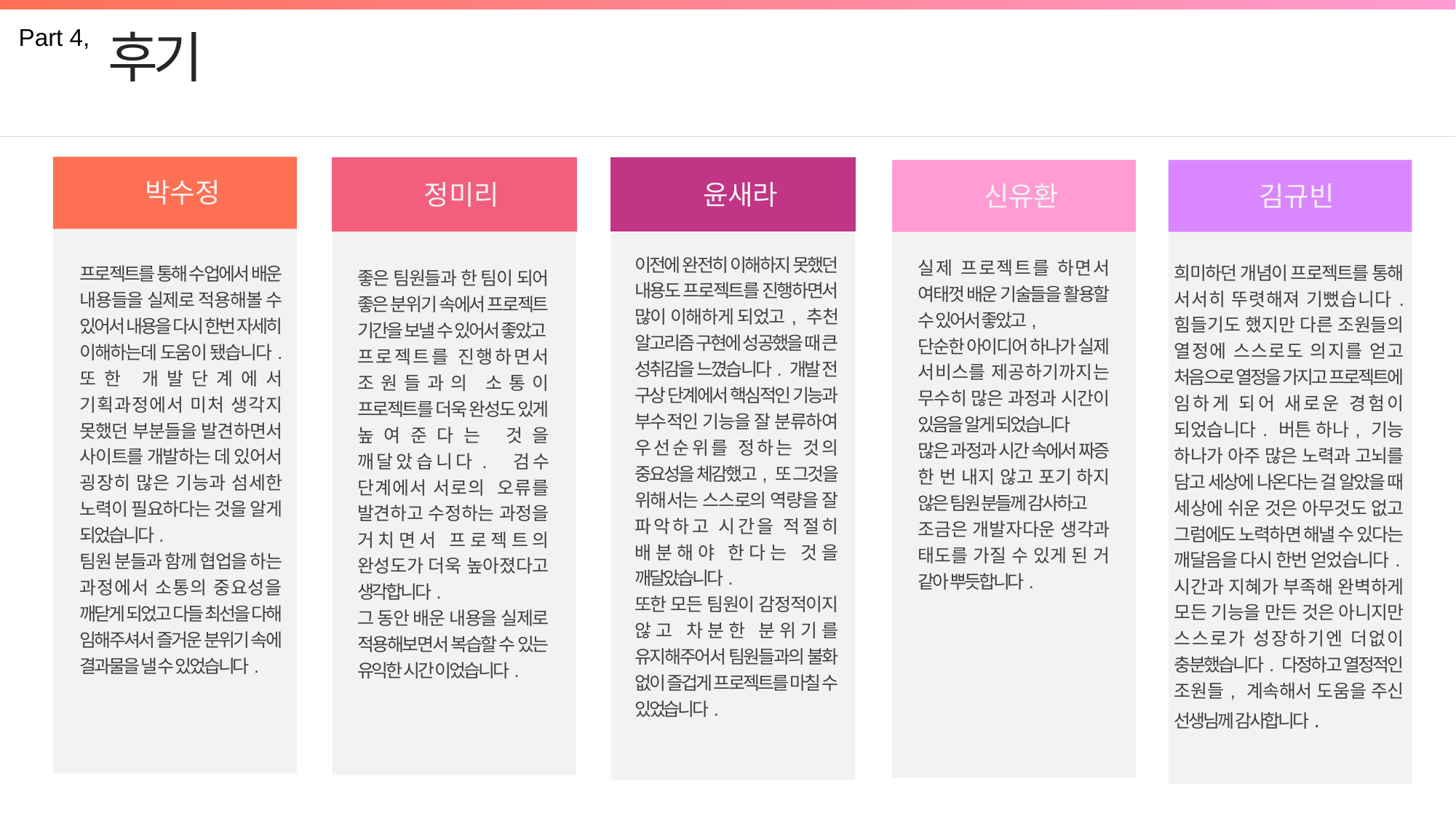

Part 4,
후기

박수정

정미리

윤새라

신유환

김규빈

이전에 완전히 이해하지 못했던 내용도 프로젝트를 진행하면서 많이 이해하게 되었고, 추천 알고리즘 구현에 성공했을 때 큰 성취감을 느꼈습니다. 개발 전 구상 단계에서 핵심적인 기능과 부수적인 기능을 잘 분류하여 우선순위를 정하는 것의 중요성을 체감했고, 또 그것을 위해서는 스스로의 역량을 잘 파악하고 시간을 적절히 배분해야 한다는 것을 깨달았습니다.
또한 모든 팀원이 감정적이지 않고 차분한 분위기를 유지해주어서 팀원들과의 불화 없이 즐겁게 프로젝트를 마칠 수 있었습니다.
실제 프로젝트를 하면서 여태껏 배운 기술들을 활용할 수 있어서 좋았고,
단순한 아이디어 하나가 실제 서비스를 제공하기까지는 무수히 많은 과정과 시간이 있음을 알게 되었습니다
많은 과정과 시간 속에서 짜증 한 번 내지 않고 포기 하지 않은 팀원 분들께 감사하고
조금은 개발자다운 생각과 태도를 가질 수 있게 된 거 같아 뿌듯합니다.
희미하던 개념이 프로젝트를 통해 서서히 뚜렷해져 기뻤습니다. 힘들기도 했지만 다른 조원들의 열정에 스스로도 의지를 얻고 처음으로 열정을 가지고 프로젝트에 임하게 되어 새로운 경험이 되었습니다. 버튼 하나, 기능 하나가 아주 많은 노력과 고뇌를 담고 세상에 나온다는 걸 알았을 때 세상에 쉬운 것은 아무것도 없고 그럼에도 노력하면 해낼 수 있다는 깨달음을 다시 한번 얻었습니다.  시간과 지혜가 부족해 완벽하게 모든 기능을 만든 것은 아니지만 스스로가 성장하기엔 더없이 충분했습니다. 다정하고 열정적인 조원들, 계속해서 도움을 주신 선생님께 감사합니다.
프로젝트를 통해 수업에서 배운 내용들을 실제로 적용해볼 수 있어서 내용을 다시 한번 자세히 이해하는데 도움이 됐습니다. 또한 개발단계에서 기획과정에서 미처 생각지 못했던 부분들을 발견하면서 사이트를 개발하는 데 있어서 굉장히 많은 기능과 섬세한 노력이 필요하다는 것을 알게 되었습니다.
팀원 분들과 함께 협업을 하는 과정에서 소통의 중요성을 깨닫게 되었고 다들 최선을 다해 임해주셔서 즐거운 분위기 속에 결과물을 낼 수 있었습니다.
좋은 팀원들과 한 팀이 되어 좋은 분위기 속에서 프로젝트 기간을 보낼 수 있어서 좋았고 프로젝트를 진행하면서 조원들과의 소통이 프로젝트를 더욱 완성도 있게 높여준다는 것을 깨달았습니다.  검수 단계에서 서로의  오류를 발견하고 수정하는 과정을 거치면서 프로젝트의 완성도가 더욱 높아졌다고 생각합니다.
그 동안 배운 내용을 실제로 적용해보면서 복습할 수 있는 유익한 시간 이었습니다.